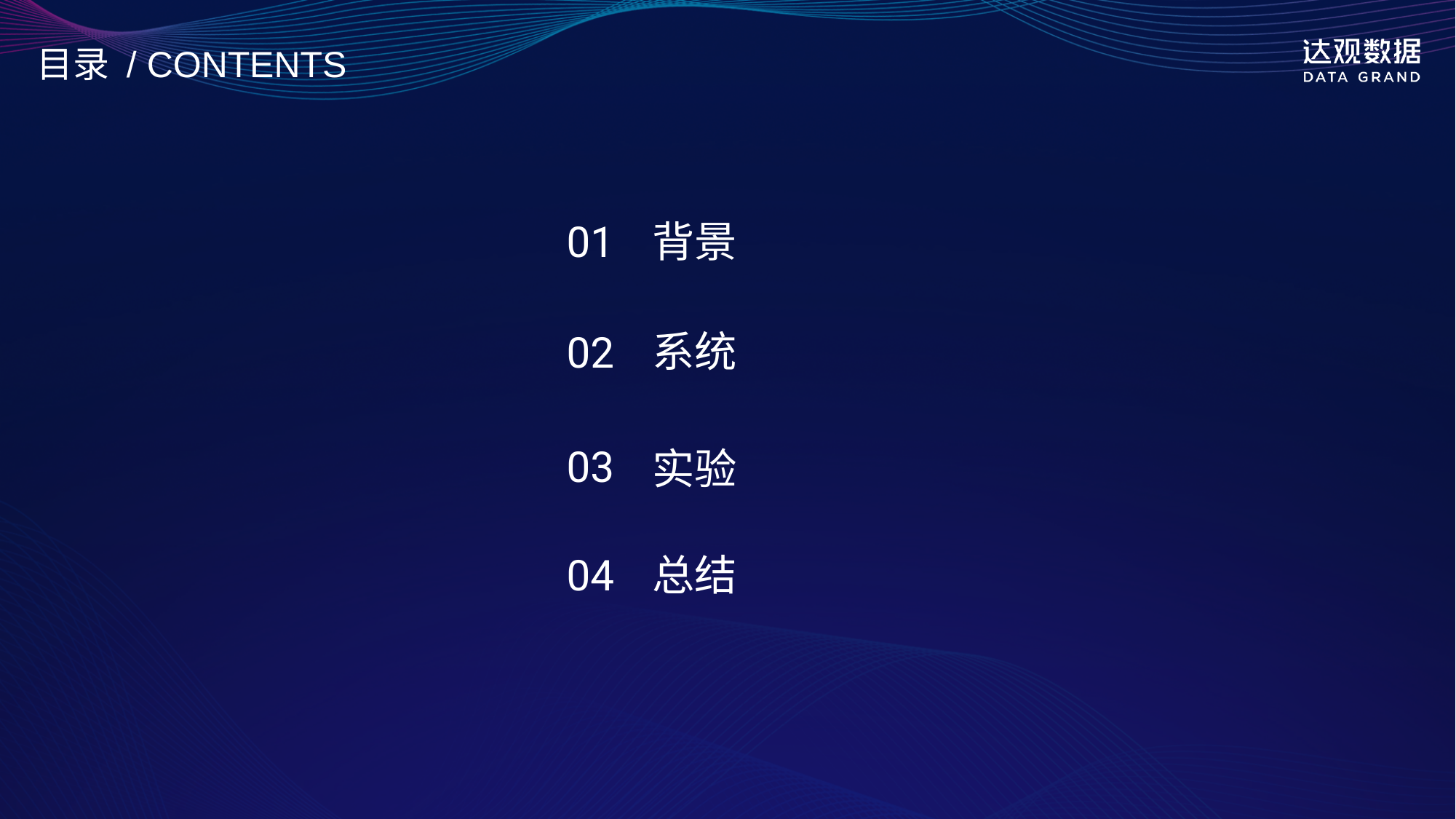

目录 / CONTENTS
背景
01
系统
02
03
实验
04
总结